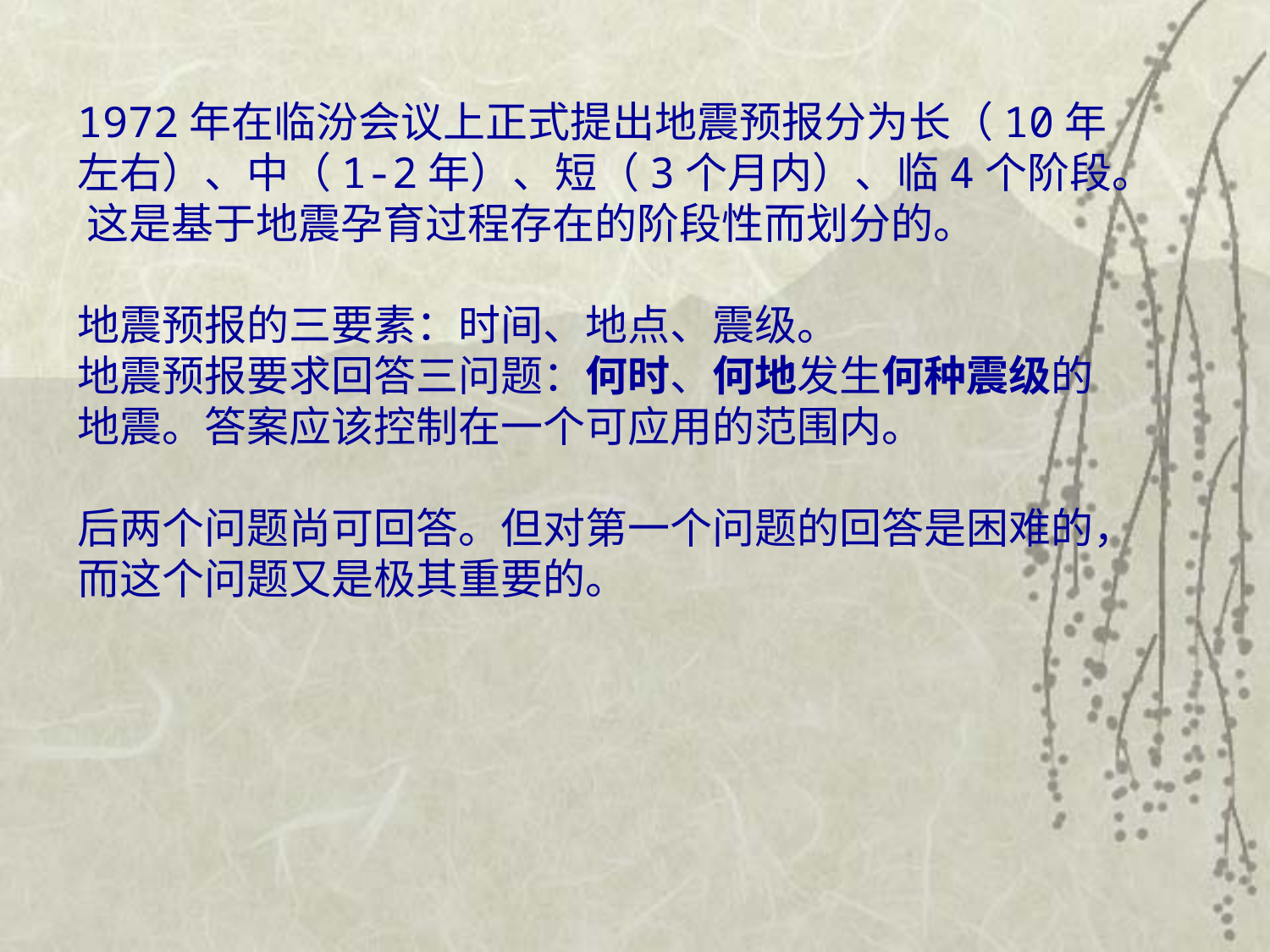

1972年在临汾会议上正式提出地震预报分为长（10年左右）、中（1-2年）、短（3个月内）、临4个阶段。 这是基于地震孕育过程存在的阶段性而划分的。

地震预报的三要素：时间、地点、震级。
地震预报要求回答三问题：何时、何地发生何种震级的地震。答案应该控制在一个可应用的范围内。

后两个问题尚可回答。但对第一个问题的回答是困难的，而这个问题又是极其重要的。